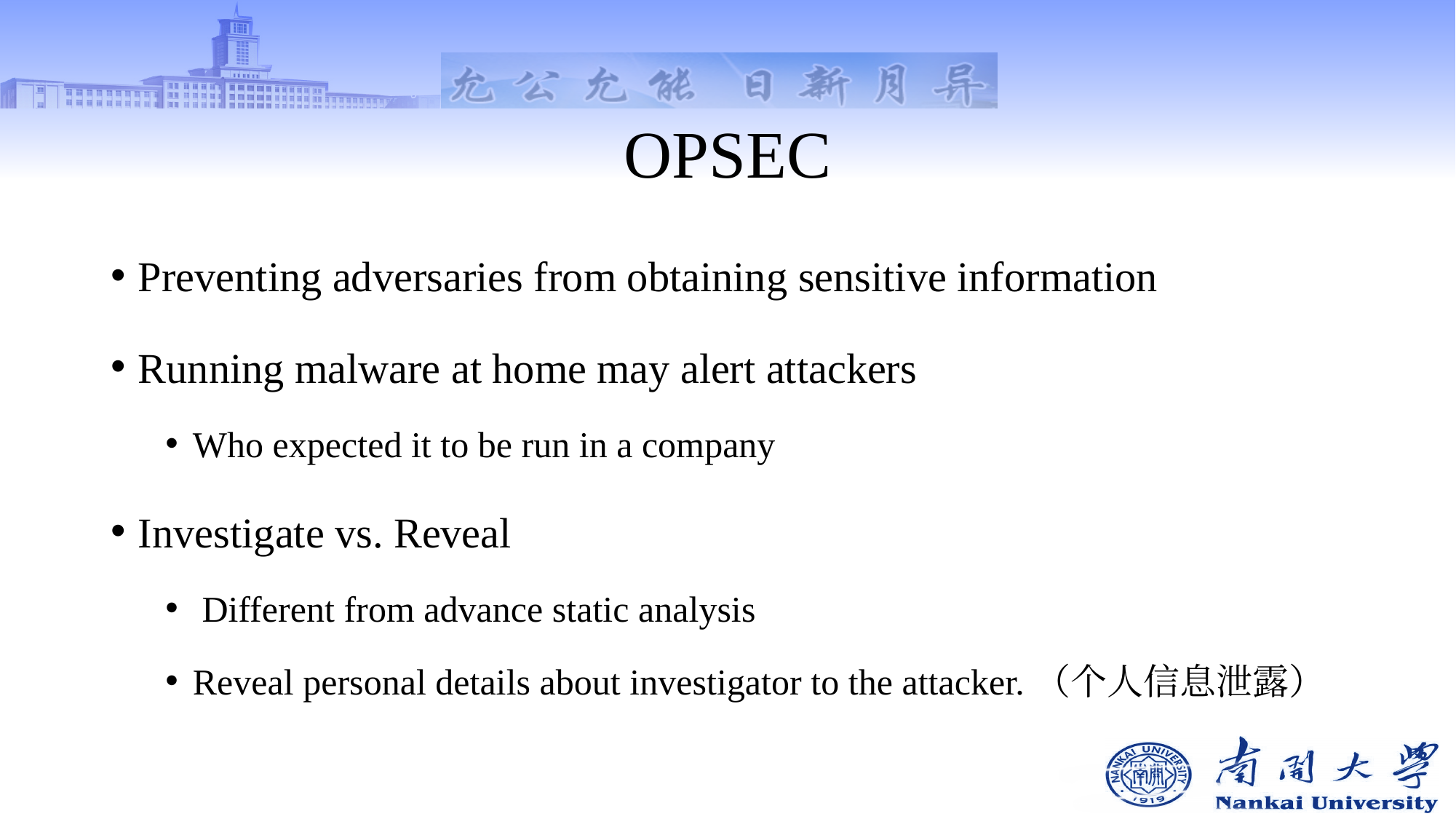

# OPSEC
Preventing adversaries from obtaining sensitive information
Running malware at home may alert attackers
Who expected it to be run in a company
Investigate vs. Reveal
 Different from advance static analysis
Reveal personal details about investigator to the attacker.（个人信息泄露）